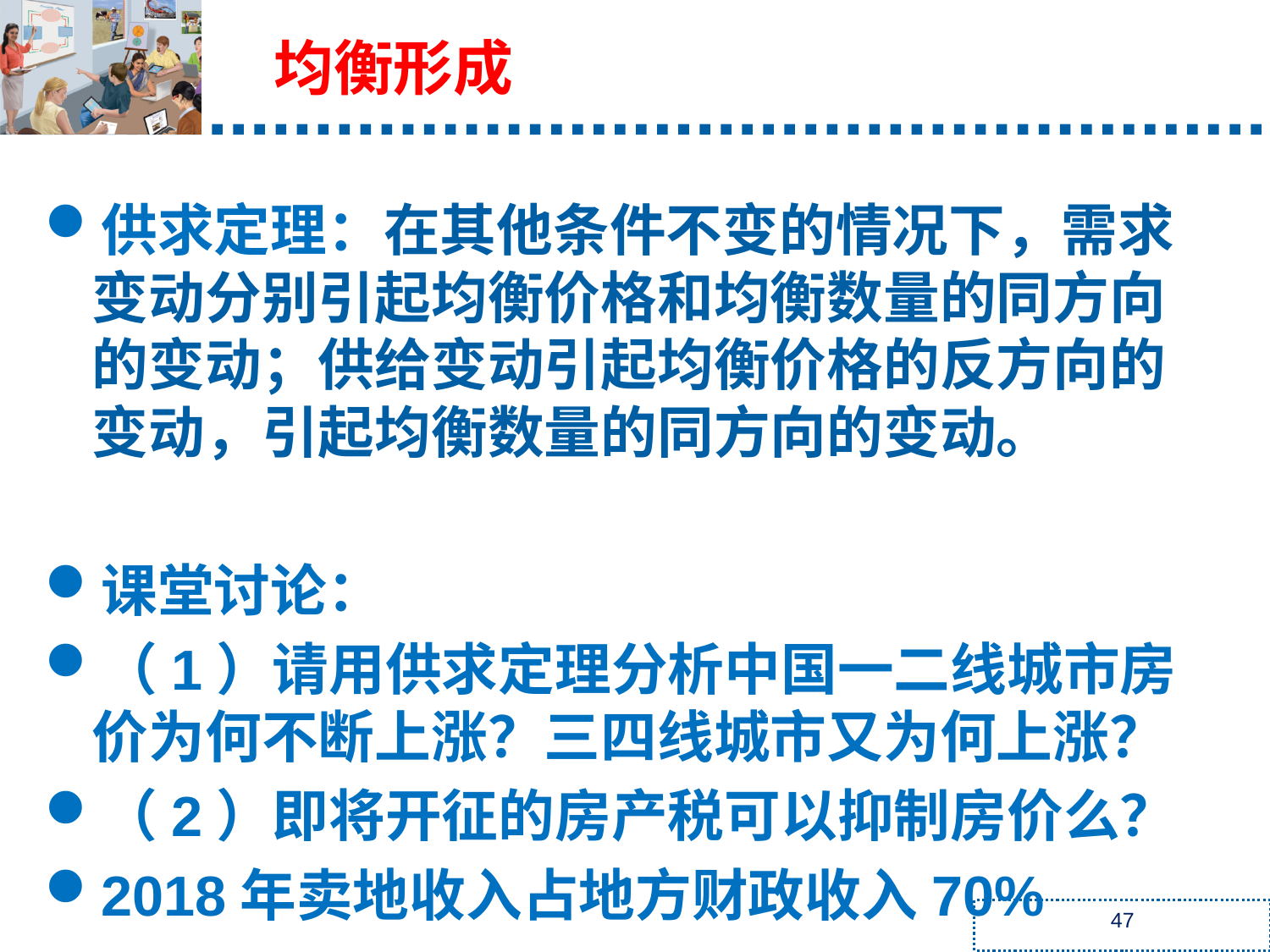

均衡形成
供求定理：在其他条件不变的情况下，需求变动分别引起均衡价格和均衡数量的同方向的变动；供给变动引起均衡价格的反方向的变动，引起均衡数量的同方向的变动。

课堂讨论：
（1）请用供求定理分析中国一二线城市房价为何不断上涨？三四线城市又为何上涨？
（2）即将开征的房产税可以抑制房价么？
2018年卖地收入占地方财政收入70%

47